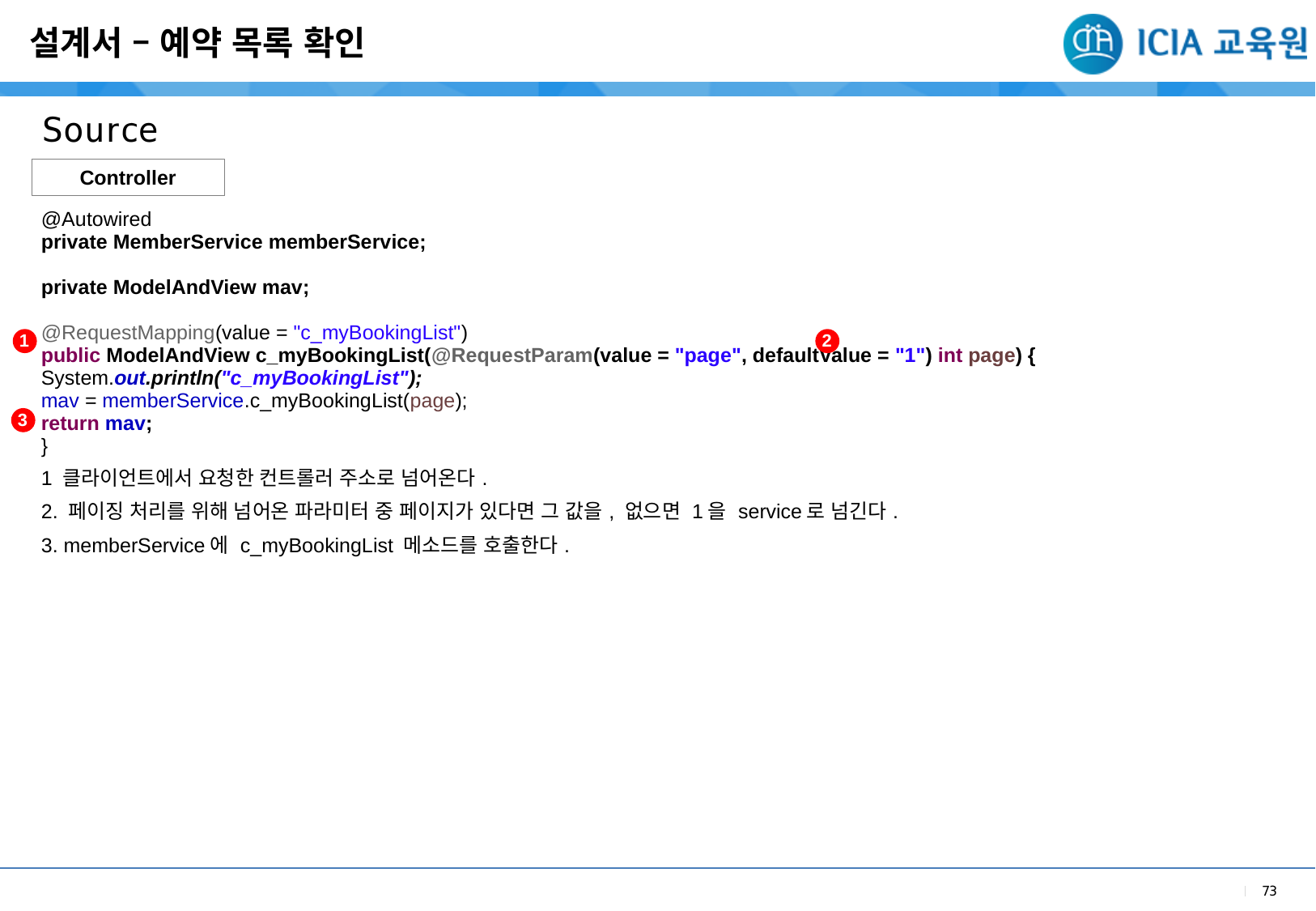

설계서 – 예약 목록 확인
Source
Controller
| @Autowired private MemberService memberService; private ModelAndView mav; @RequestMapping(value = "c\_myBookingList") public ModelAndView c\_myBookingList(@RequestParam(value = "page", defaultValue = "1") int page) { System.out.println("c\_myBookingList"); mav = memberService.c\_myBookingList(page); return mav; } |
| --- |
| 1 클라이언트에서 요청한 컨트롤러 주소로 넘어온다. 2. 페이징 처리를 위해 넘어온 파라미터 중 페이지가 있다면 그 값을, 없으면 1을 service로 넘긴다. 3. memberService에 c\_myBookingList 메소드를 호출한다. |
1

2

3